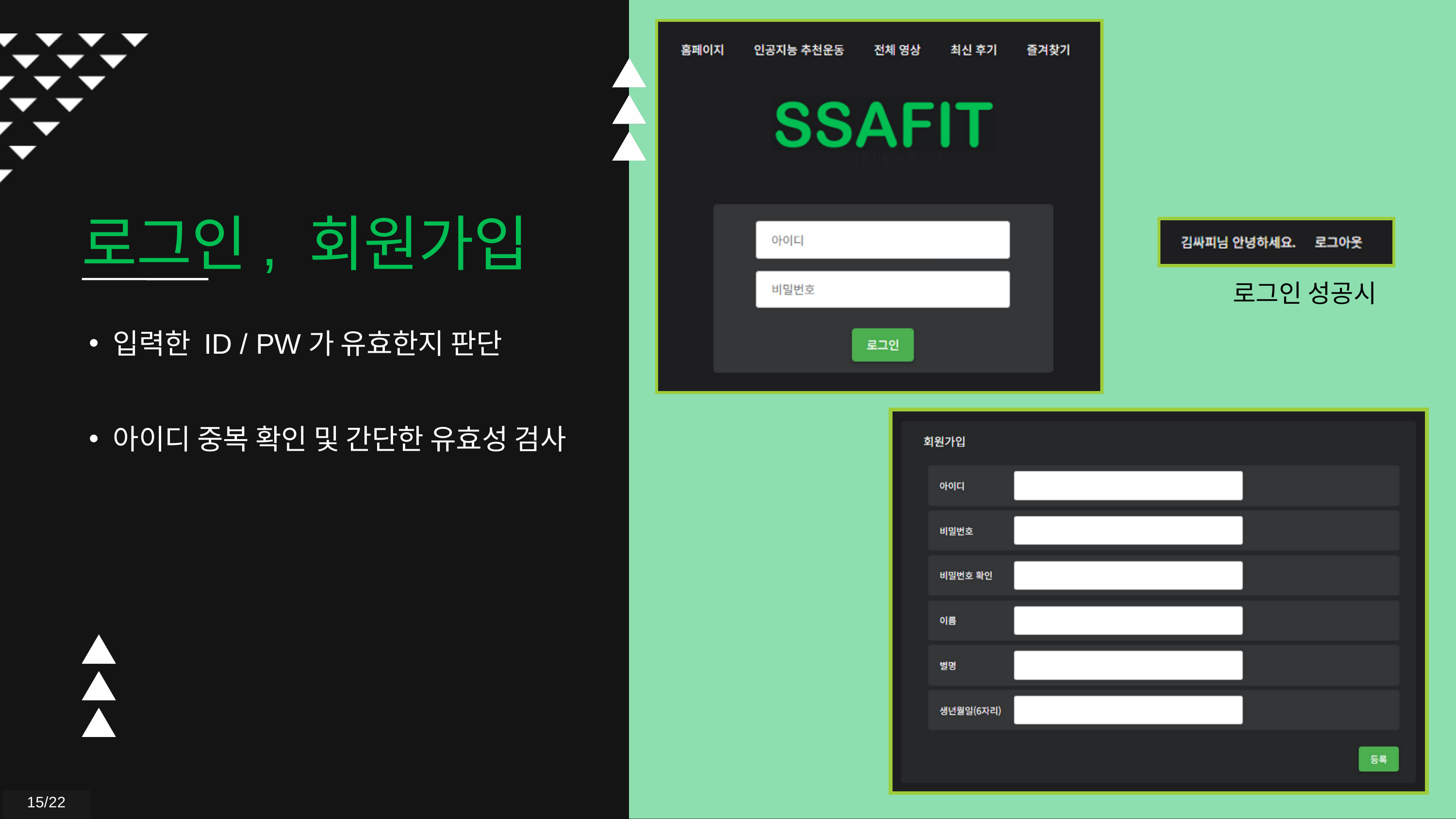

로그인, 회원가입

로그인 성공시
입력한 ID / PW가 유효한지 판단

아이디 중복 확인 및 간단한 유효성 검사

15/22